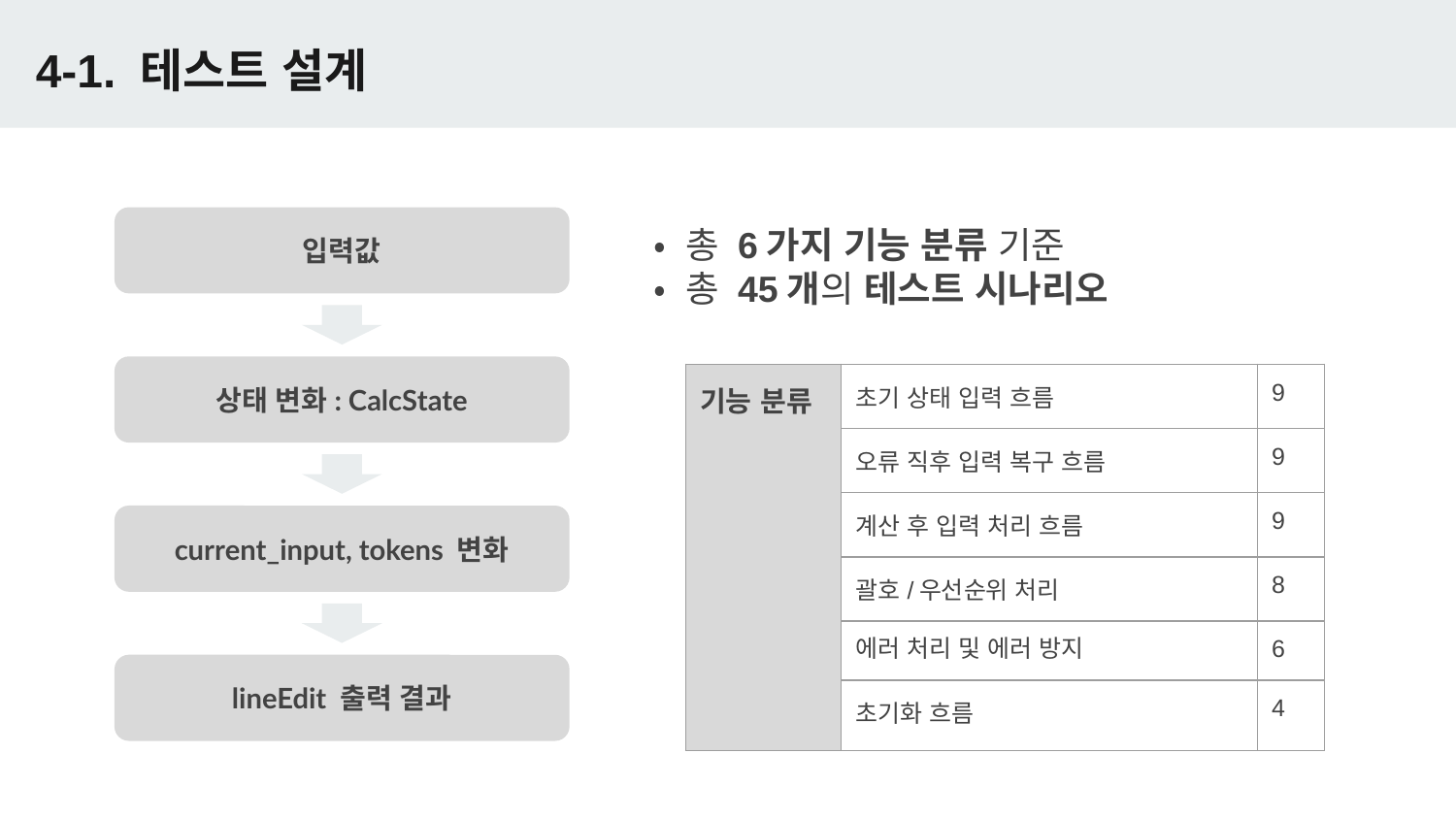

# 4-1. 테스트 설계
입력값
• 총 6가지 기능 분류 기준
• 총 45개의 테스트 시나리오

상태 변화: CalcState
| 기능 분류 | 초기 상태 입력 흐름 | 9 |
| --- | --- | --- |
|  | 오류 직후 입력 복구 흐름 | 9 |
|  | 계산 후 입력 처리 흐름 | 9 |
|  | 괄호/우선순위 처리 | 8 |
|  | 에러 처리 및 에러 방지 | 6 |
|  | 초기화 흐름 | 4 |

current_input, tokens 변화

lineEdit 출력 결과